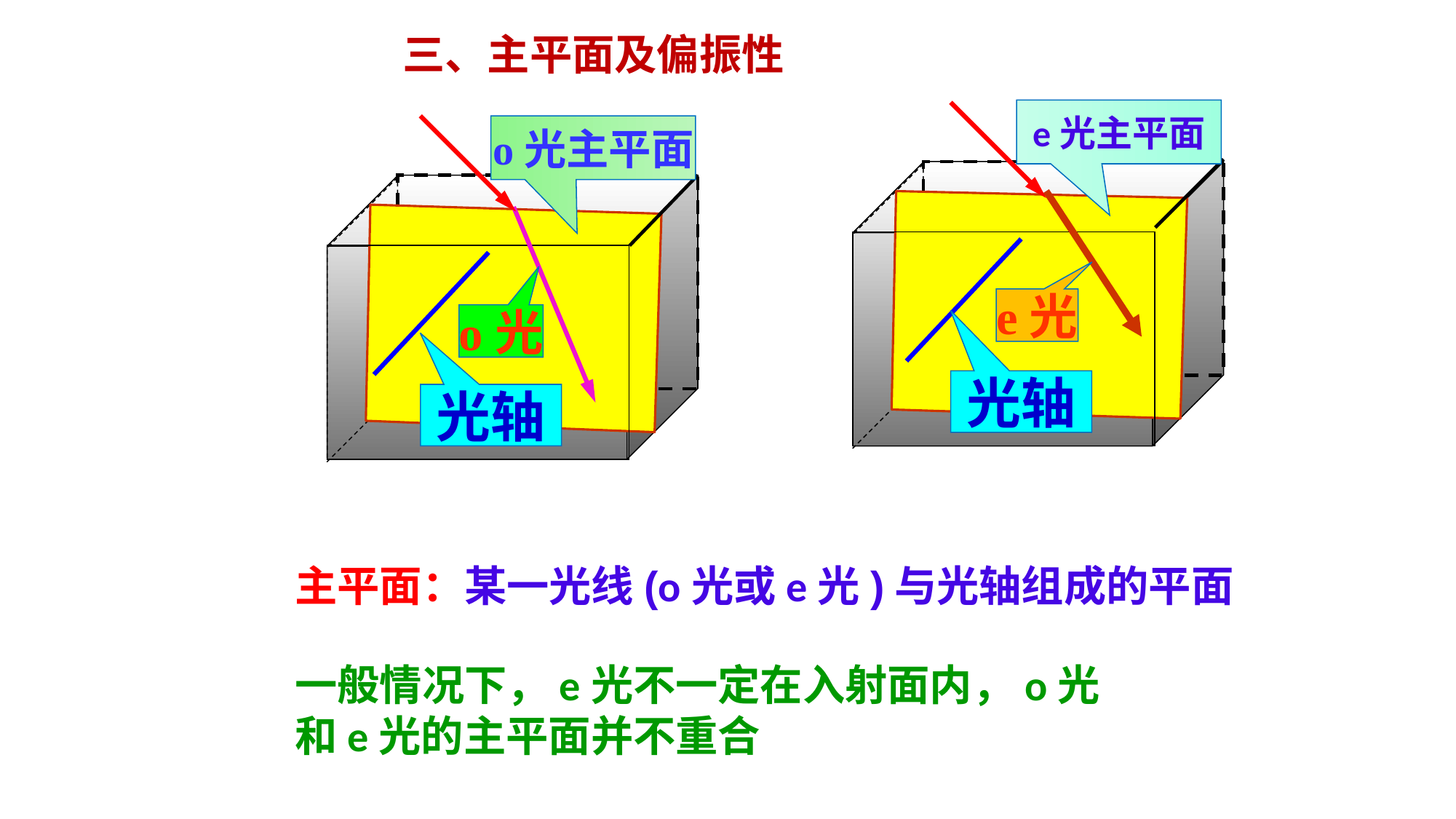

三、主平面及偏振性
e光主平面

光轴
e光

光轴

o光
o光主平面

主平面：某一光线(o光或e光)与光轴组成的平面
一般情况下，e光不一定在入射面内，o光和e光的主平面并不重合